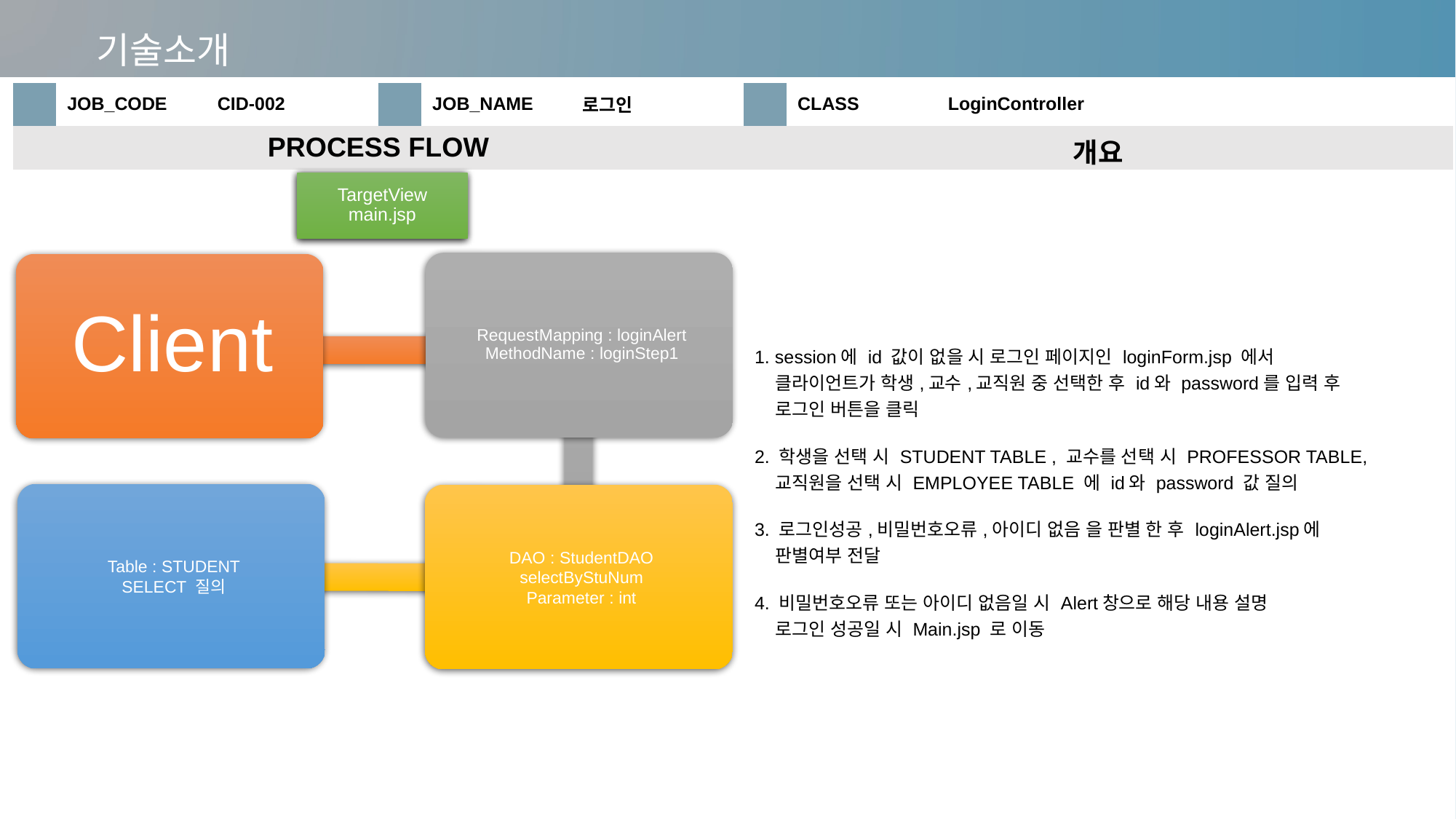

기술소개

|  | JOB\_CODE | CID-002 |  | JOB\_NAME | 로그인 |  | CLASS | LoginController |
| --- | --- | --- | --- | --- | --- | --- | --- | --- |
| PROCESS FLOW |  |  |  |  |  | 개요 |  |  |
|  |  |  |  |  |  | 1. session에 id 값이 없을 시 로그인 페이지인 loginForm.jsp 에서 클라이언트가 학생,교수,교직원 중 선택한 후 id와 password를 입력 후 로그인 버튼을 클릭 2. 학생을 선택 시 STUDENT TABLE , 교수를 선택 시 PROFESSOR TABLE, 교직원을 선택 시 EMPLOYEE TABLE 에 id와 password 값 질의 3. 로그인성공,비밀번호오류,아이디 없음 을 판별 한 후 loginAlert.jsp에 판별여부 전달 4. 비밀번호오류 또는 아이디 없음일 시 Alert창으로 해당 내용 설명 로그인 성공일 시 Main.jsp 로 이동 |  |  |

TargetView
main.jsp
Client
RequestMapping : loginAlert
MethodName : loginStep1
DAO : StudentDAO
selectByStuNum
Parameter : int
Table : STUDENT
SELECT 질의